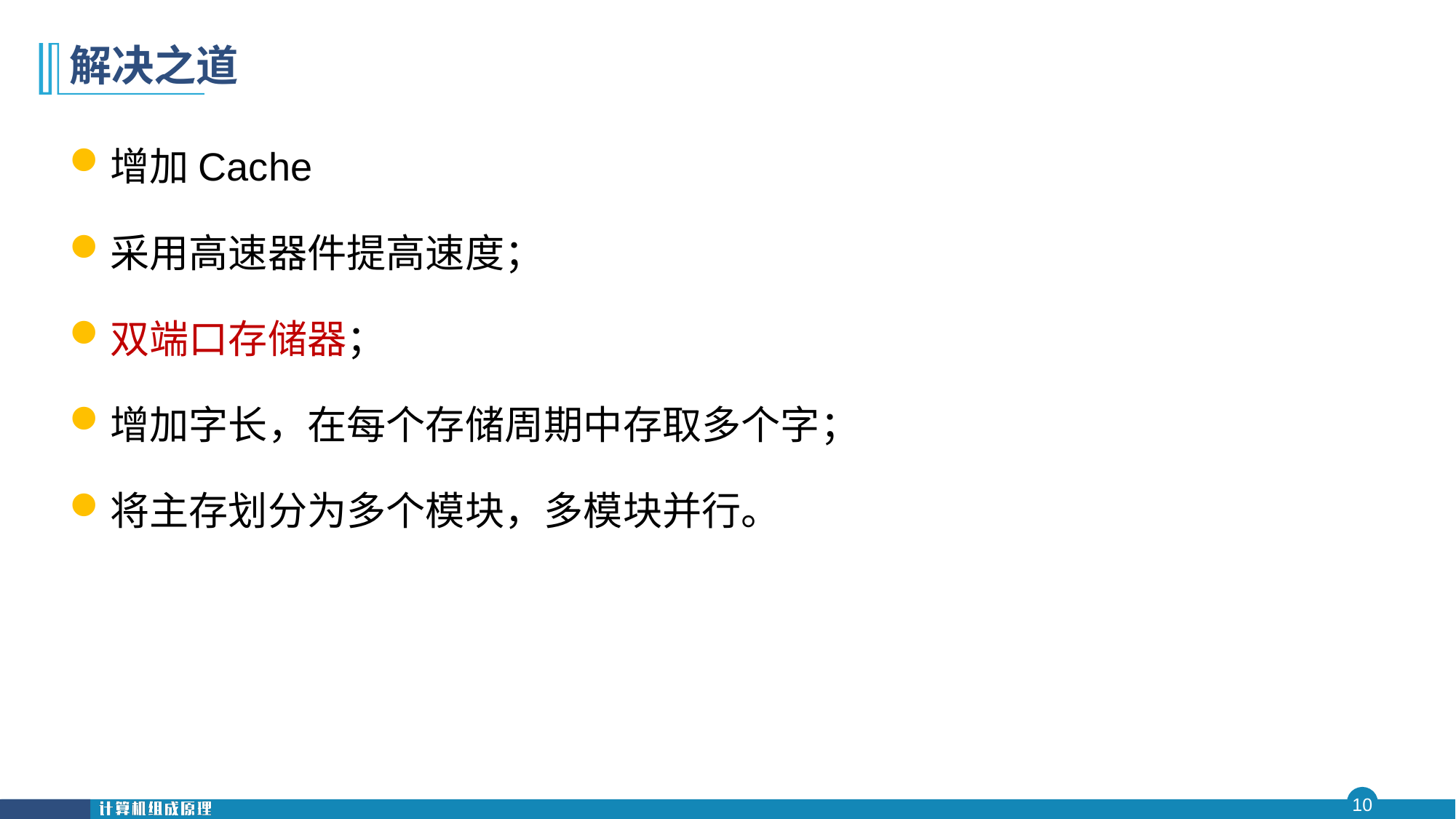

# 解决之道
增加Cache
采用高速器件提高速度；
双端口存储器；
增加字长，在每个存储周期中存取多个字；
将主存划分为多个模块，多模块并行。